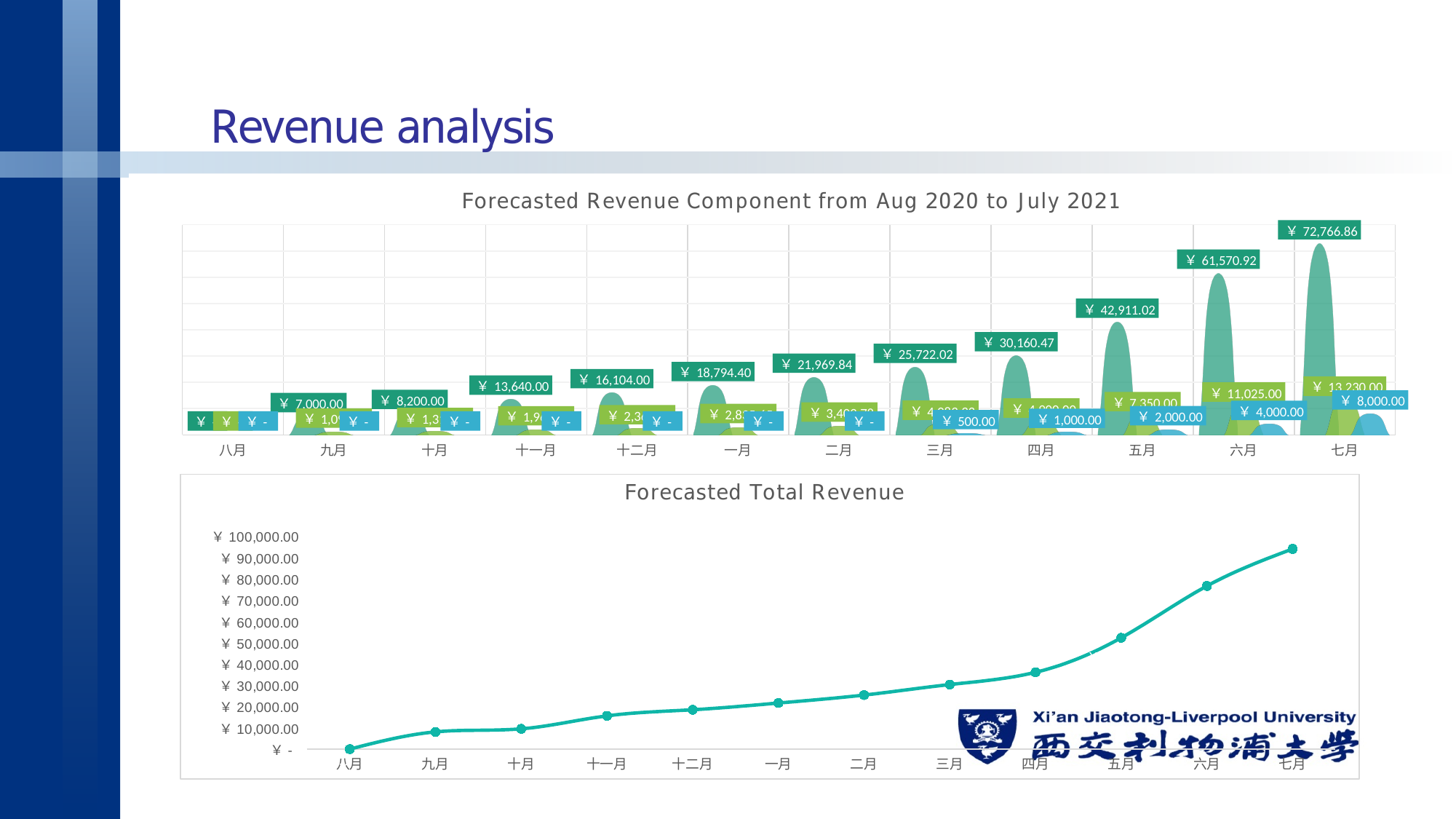

# Revenue analysis

### Chart: Forecasted Revenue Component from Aug 2020 to July 2021

| Category | APP模块：To B端口 | APP模块：To C端口 | 游戏模块：To C端口 |
|---|---|---|---|
| 八月 | 0.0 | 0.0 | 0.0 |
| 九月 | 7000.0 | 1094.0 | 0.0 |
| 十月 | 8200.0 | 1312.8 | 0.0 |
| 十一月 | 13640.0 | 1969.2 | 0.0 |
| 十二月 | 16104.0 | 2363.04 | 0.0 |
| 一月 | 18794.4 | 2835.648 | 0.0 |
| 二月 | 21969.84 | 3402.7776 | 0.0 |
| 三月 | 25722.024 | 4083.33312 | 500.0 |
| 四月 | 30160.4664 | 4899.999744 | 1000.0 |
| 五月 | 42911.02368 | 7349.999616 | 2000.0 |
| 六月 | 61570.924416 | 11024.999424 | 4000.0 |
| 七月 | 72766.8648576 | 13229.9993088 | 8000.0 |

### Chart: Forecasted Total Revenue

| Category |  |
|---|---|
| 八月 | 0.0 |
| 九月 | 8094.0 |
| 十月 | 9512.8 |
| 十一月 | 15609.2 |
| 十二月 | 18467.04 |
| 一月 | 21630.048 |
| 二月 | 25372.6176 |
| 三月 | 30305.35712 |
| 四月 | 36060.466144 |
| 五月 | 52261.023296 |
| 六月 | 76595.92384 |
| 七月 | 93996.8641664 |